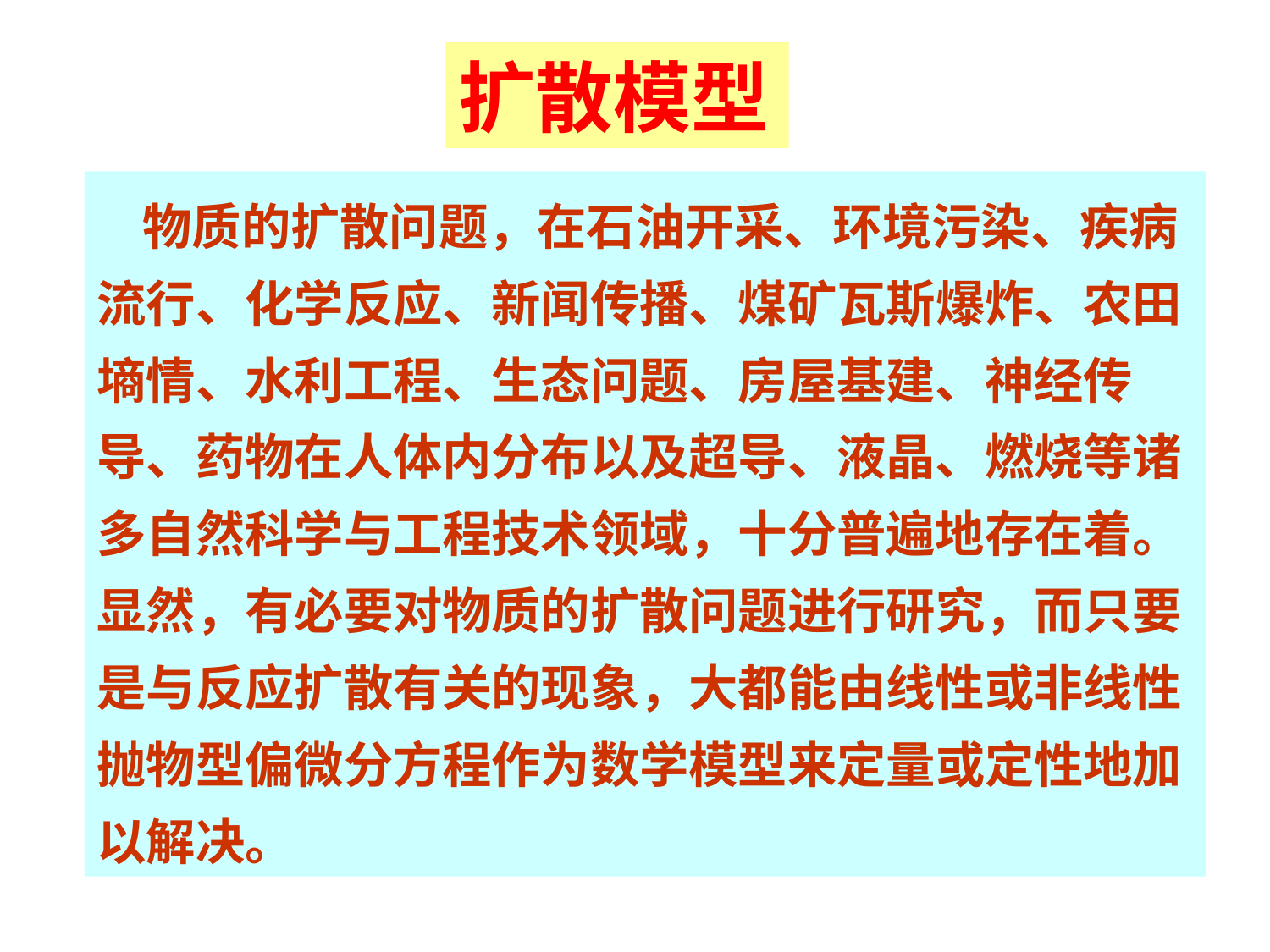

扩散模型
   物质的扩散问题，在石油开采、环境污染、疾病流行、化学反应、新闻传播、煤矿瓦斯爆炸、农田墒情、水利工程、生态问题、房屋基建、神经传导、药物在人体内分布以及超导、液晶、燃烧等诸多自然科学与工程技术领域，十分普遍地存在着。显然，有必要对物质的扩散问题进行研究，而只要是与反应扩散有关的现象，大都能由线性或非线性抛物型偏微分方程作为数学模型来定量或定性地加以解决。